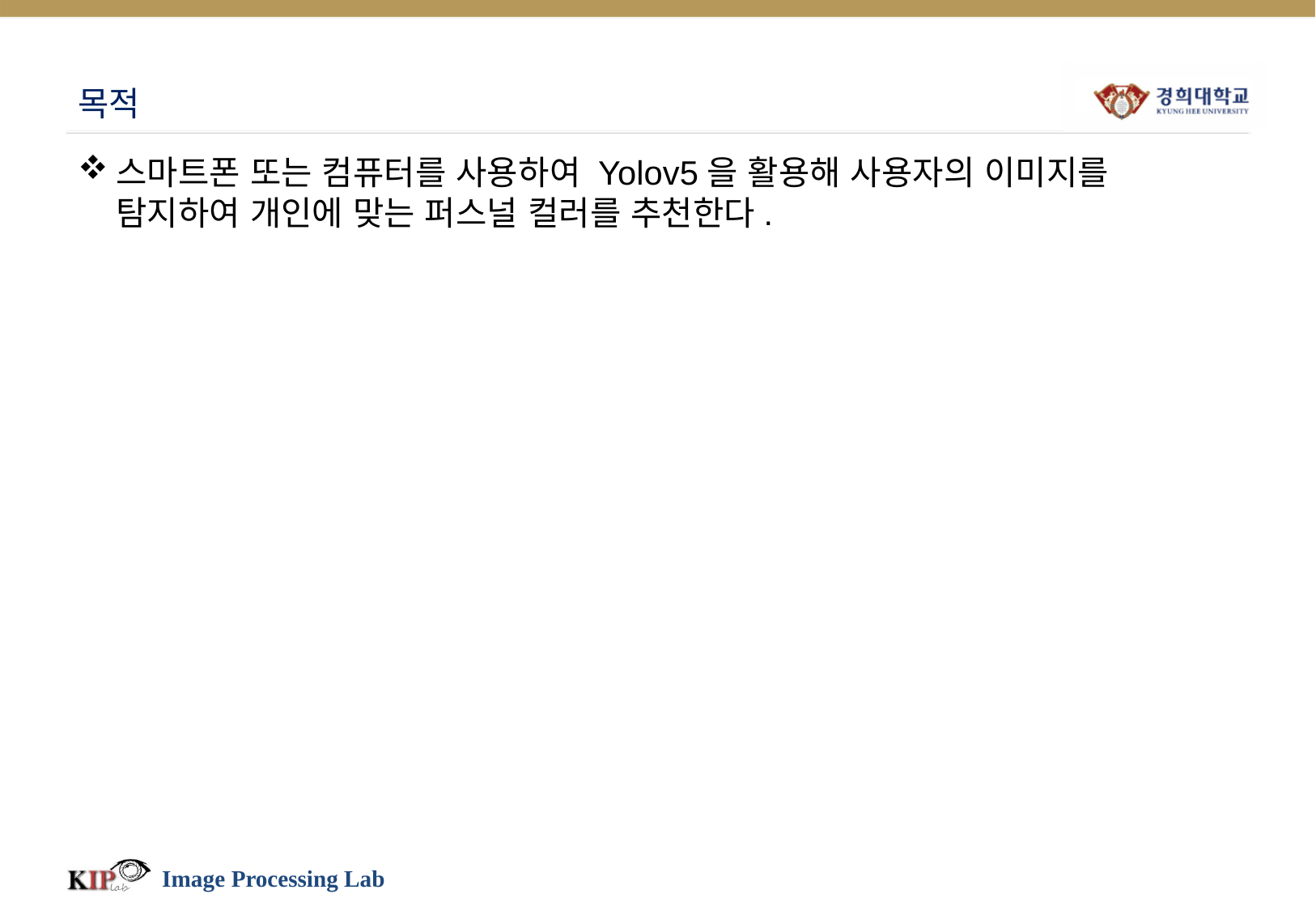

# 목적
스마트폰 또는 컴퓨터를 사용하여 Yolov5을 활용해 사용자의 이미지를 탐지하여 개인에 맞는 퍼스널 컬러를 추천한다.

Image Processing Lab